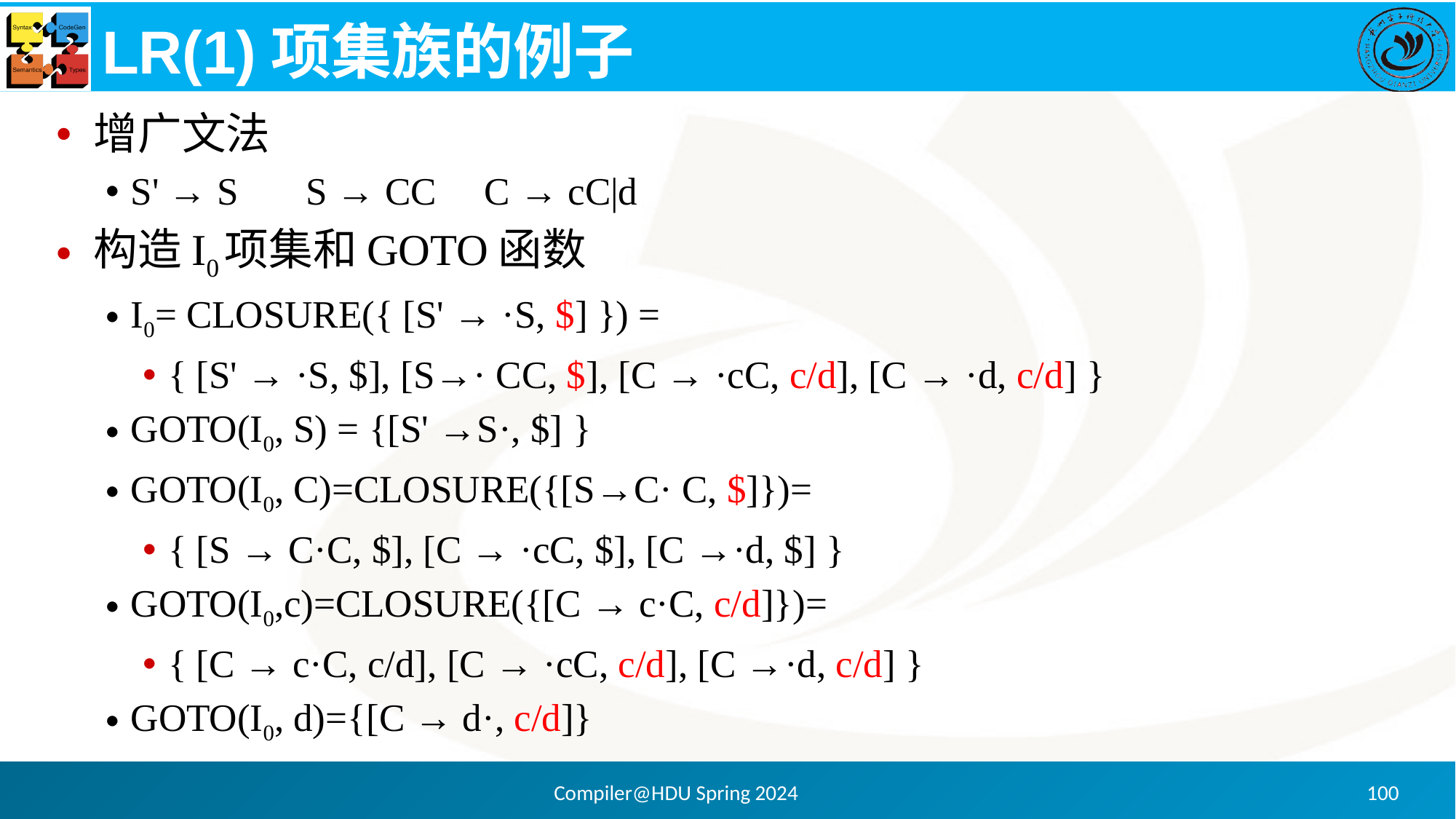

# LR(1)项集族的例子
增广文法
S' → S       S → CC     C → cC|d
构造I0项集和GOTO函数
I0= CLOSURE({ [S' → ·S, $] }) =
{ [S' → ·S, $], [S→· CC, $], [C → ·cC, c/d], [C → ·d, c/d] }
GOTO(I0, S) = {[S' →S·, $] }
GOTO(I0, C)=CLOSURE({[S→C· C, $]})=
{ [S → C·C, $], [C → ·cC, $], [C →·d, $] }
GOTO(I0,c)=CLOSURE({[C → c·C, c/d]})=
{ [C → c·C, c/d], [C → ·cC, c/d], [C →·d, c/d] }
GOTO(I0, d)={[C → d·, c/d]}
Compiler@HDU Spring 2024
100